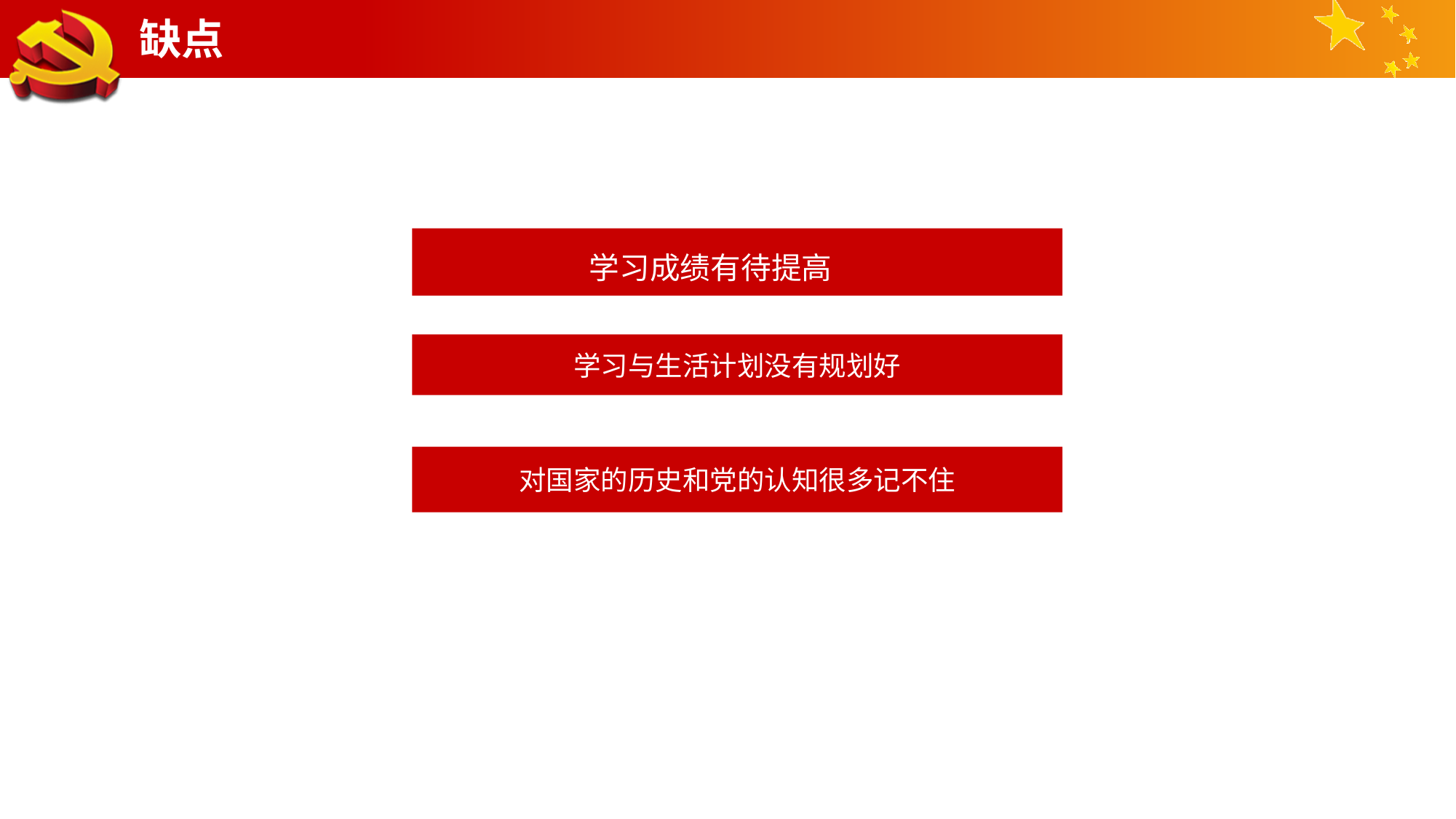

缺点

学习成绩有待提高
学习与生活计划没有规划好

对国家的历史和党的认知很多记不住